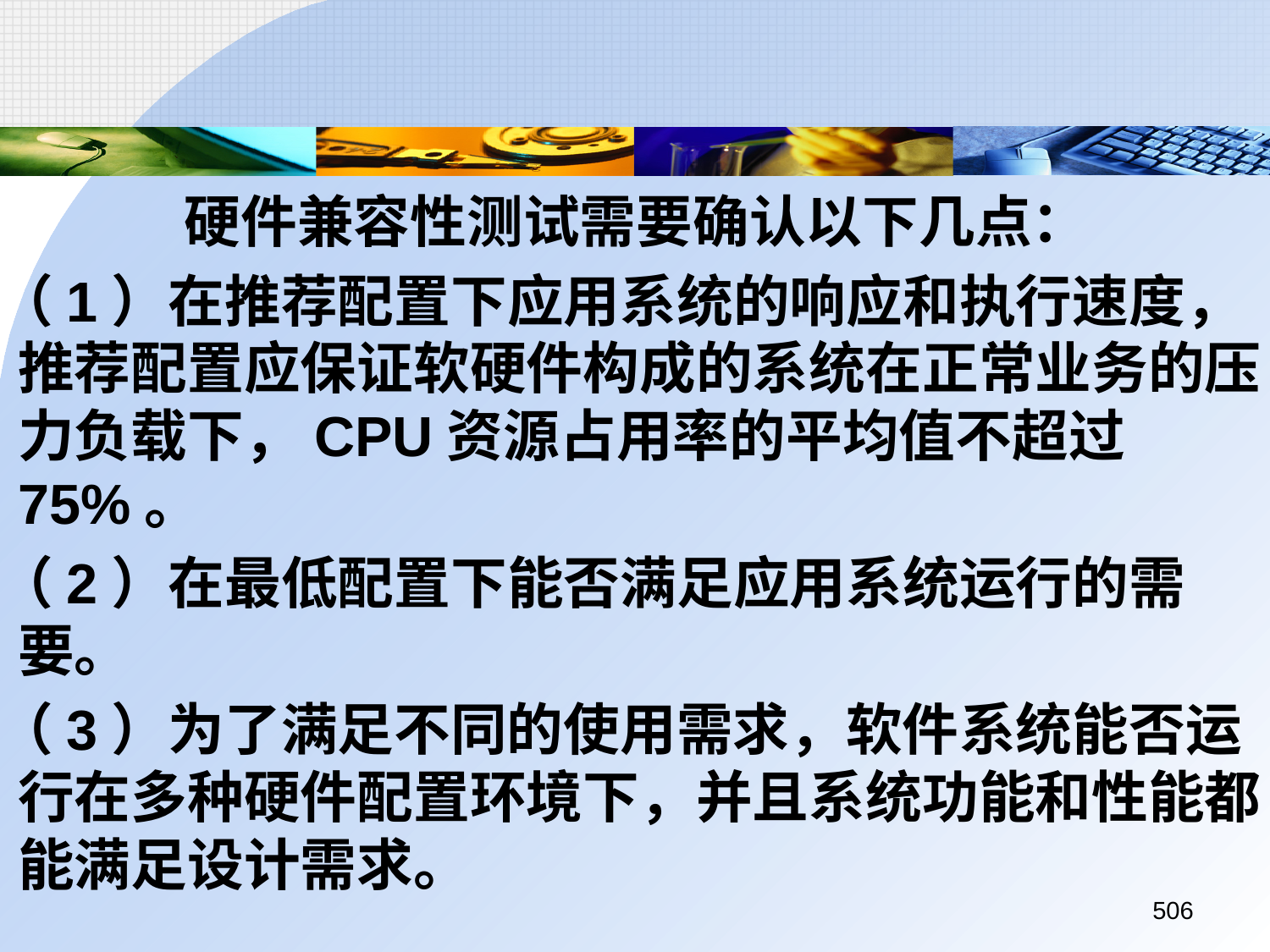

#
		  硬件兼容性测试需要确认以下几点：
 （1）在推荐配置下应用系统的响应和执行速度，推荐配置应保证软硬件构成的系统在正常业务的压力负载下，CPU资源占用率的平均值不超过75%。
 （2）在最低配置下能否满足应用系统运行的需要。
 （3）为了满足不同的使用需求，软件系统能否运行在多种硬件配置环境下，并且系统功能和性能都能满足设计需求。

506